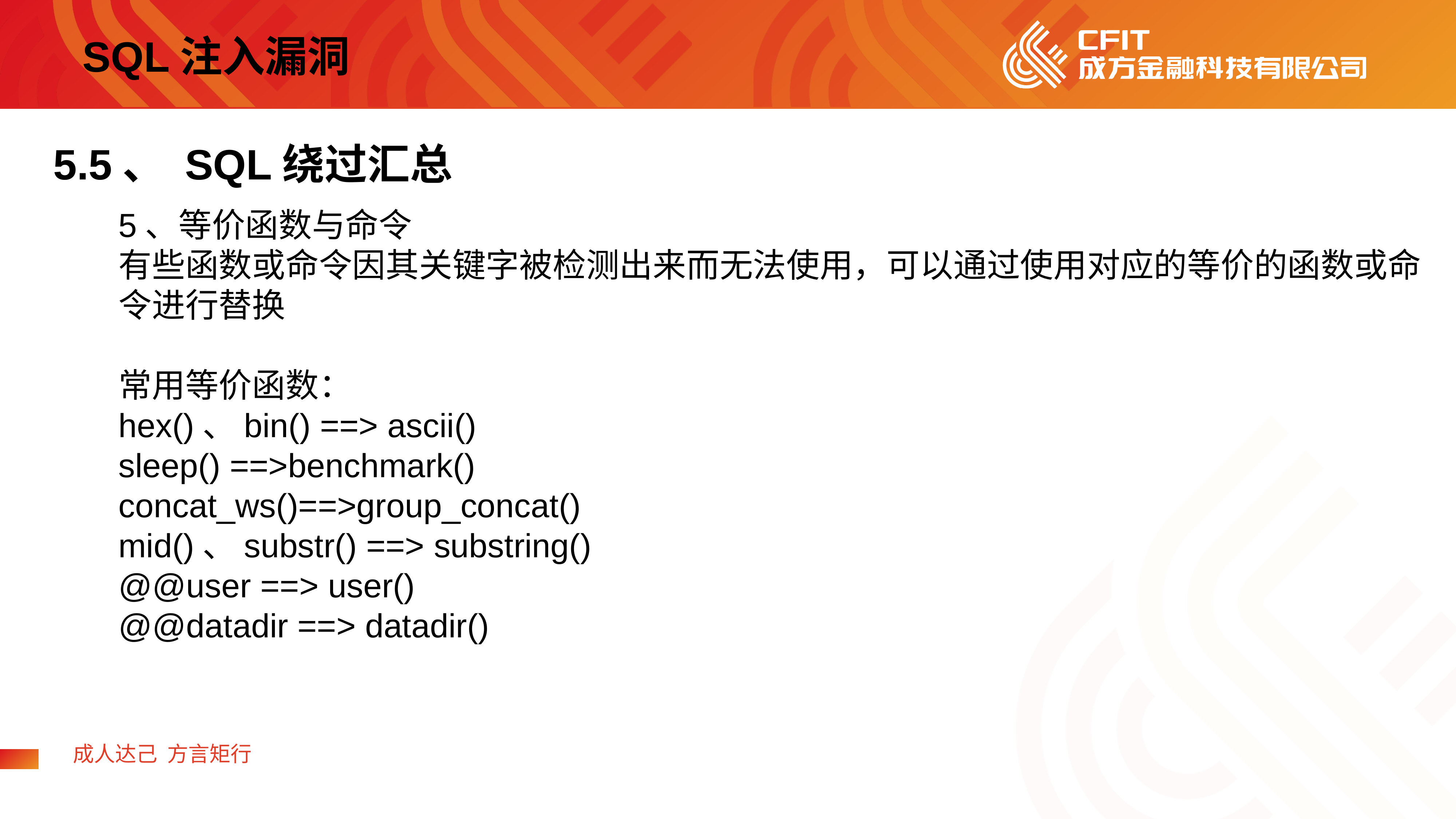

SQL注入漏洞
5.5、 SQL绕过汇总
5、等价函数与命令
有些函数或命令因其关键字被检测出来而无法使用，可以通过使用对应的等价的函数或命令进行替换

常用等价函数：
hex()、bin() ==> ascii()
sleep() ==>benchmark()
concat_ws()==>group_concat()
mid()、substr() ==> substring()
@@user ==> user()
@@datadir ==> datadir()